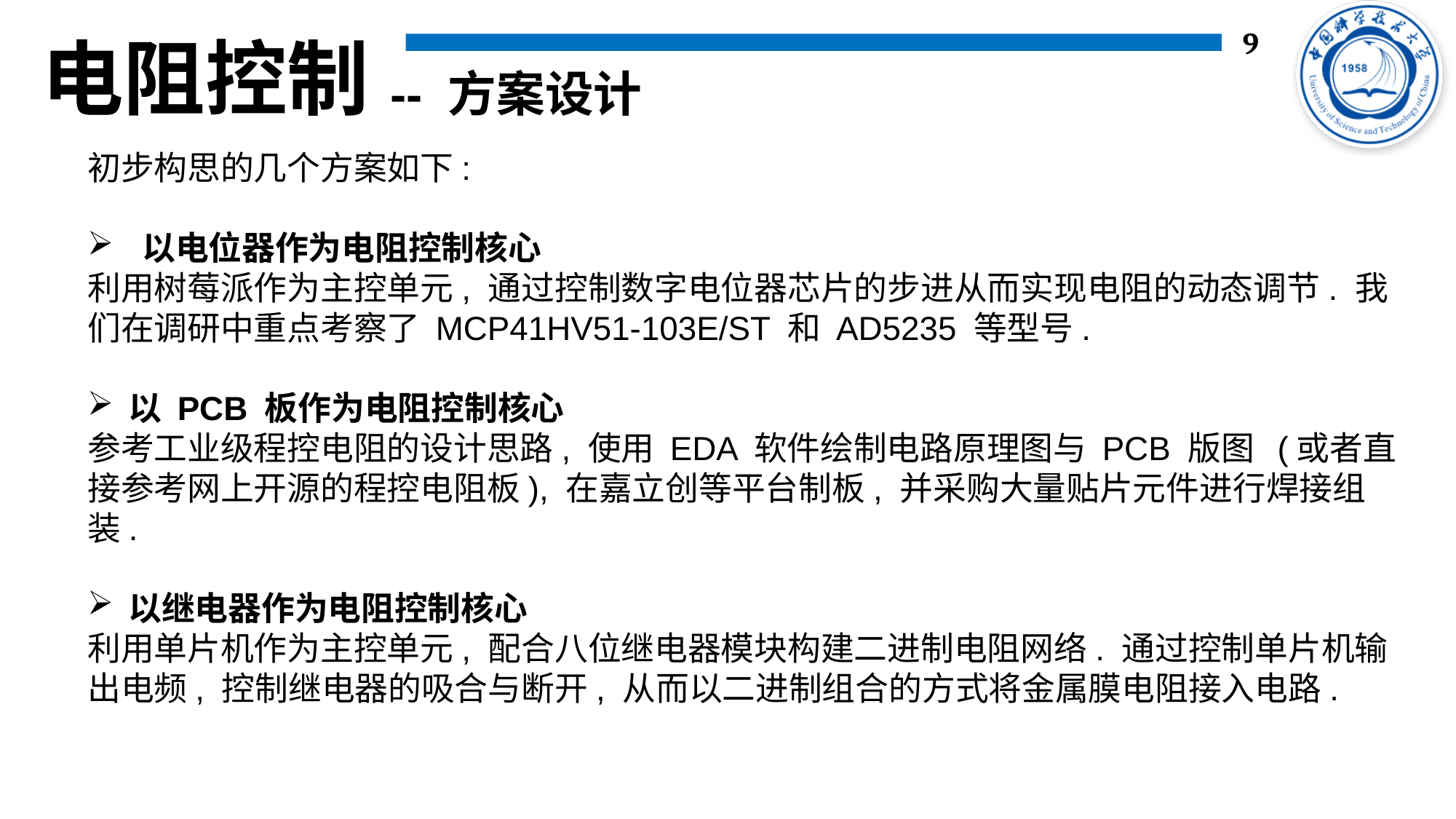

电阻控制
-- 方案设计
初步构思的几个方案如下:

以电位器作为电阻控制核心
利用树莓派作为主控单元, 通过控制数字电位器芯片的步进从而实现电阻的动态调节. 我们在调研中重点考察了 MCP41HV51-103E/ST 和 AD5235 等型号.

以 PCB 板作为电阻控制核心
参考工业级程控电阻的设计思路, 使用 EDA 软件绘制电路原理图与 PCB 版图  (或者直接参考网上开源的程控电阻板), 在嘉立创等平台制板, 并采购大量贴片元件进行焊接组装.

以继电器作为电阻控制核心
利用单片机作为主控单元, 配合八位继电器模块构建二进制电阻网络. 通过控制单片机输出电频, 控制继电器的吸合与断开, 从而以二进制组合的方式将金属膜电阻接入电路.